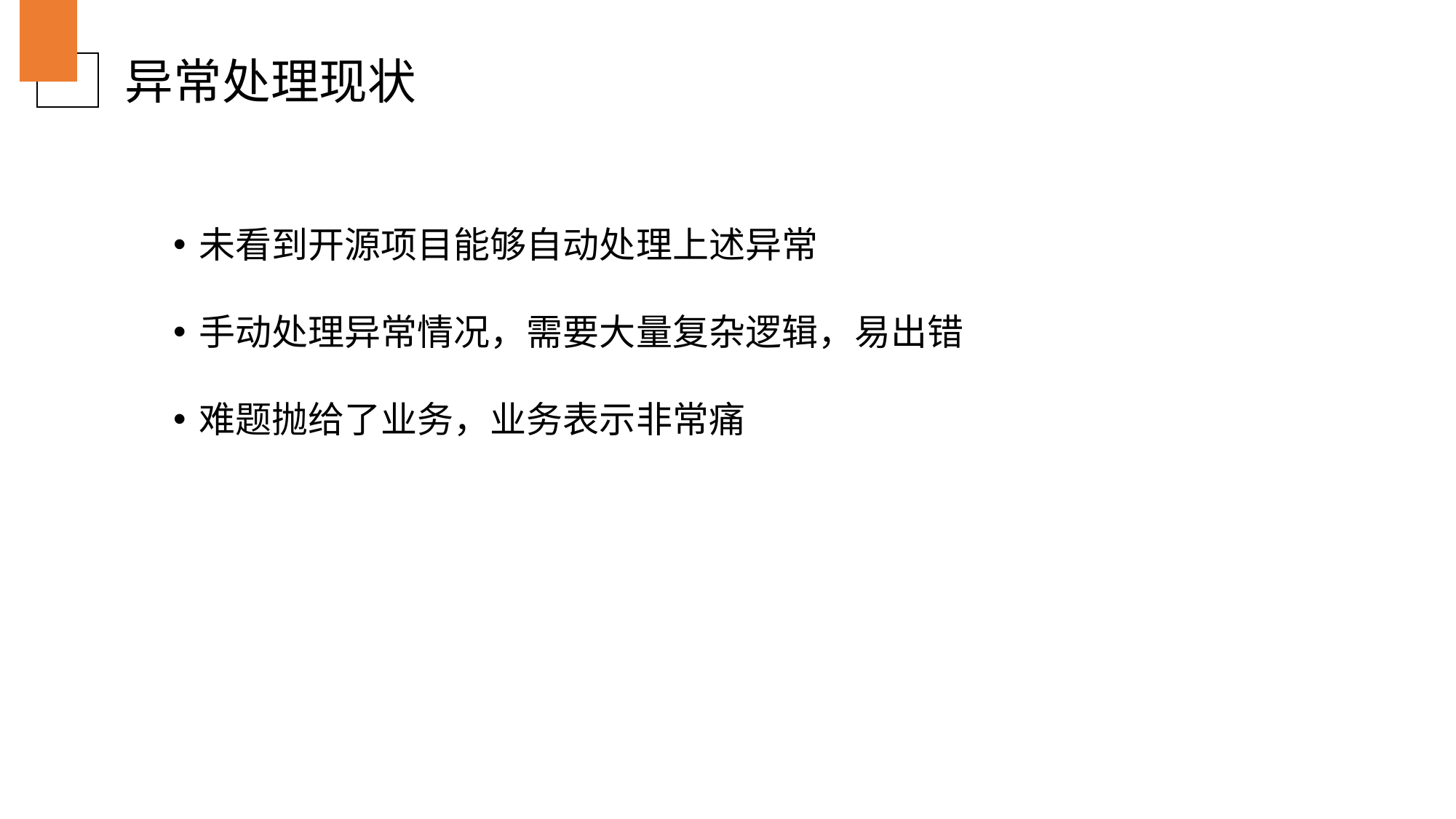

异常处理现状

未看到开源项目能够自动处理上述异常
手动处理异常情况，需要大量复杂逻辑，易出错
难题抛给了业务，业务表示非常痛